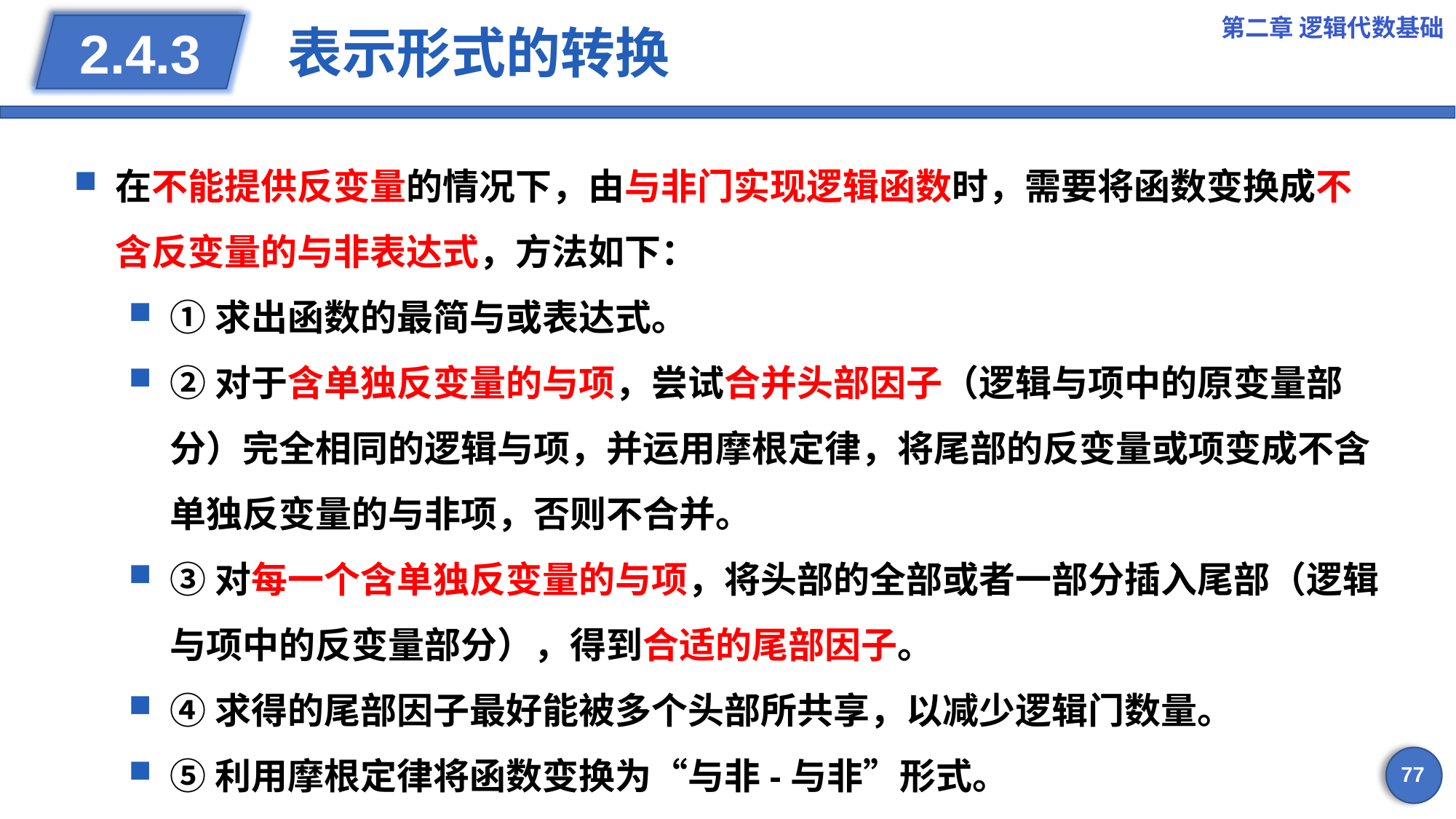

第二章 逻辑代数基础
# 表示形式的转换
2.4.3
在不能提供反变量的情况下，由与非门实现逻辑函数时，需要将函数变换成不含反变量的与非表达式，方法如下：
①求出函数的最简与或表达式。
②对于含单独反变量的与项，尝试合并头部因子（逻辑与项中的原变量部分）完全相同的逻辑与项，并运用摩根定律，将尾部的反变量或项变成不含单独反变量的与非项，否则不合并。
③对每一个含单独反变量的与项，将头部的全部或者一部分插入尾部（逻辑与项中的反变量部分），得到合适的尾部因子。
④求得的尾部因子最好能被多个头部所共享，以减少逻辑门数量。
⑤利用摩根定律将函数变换为“与非-与非”形式。
77